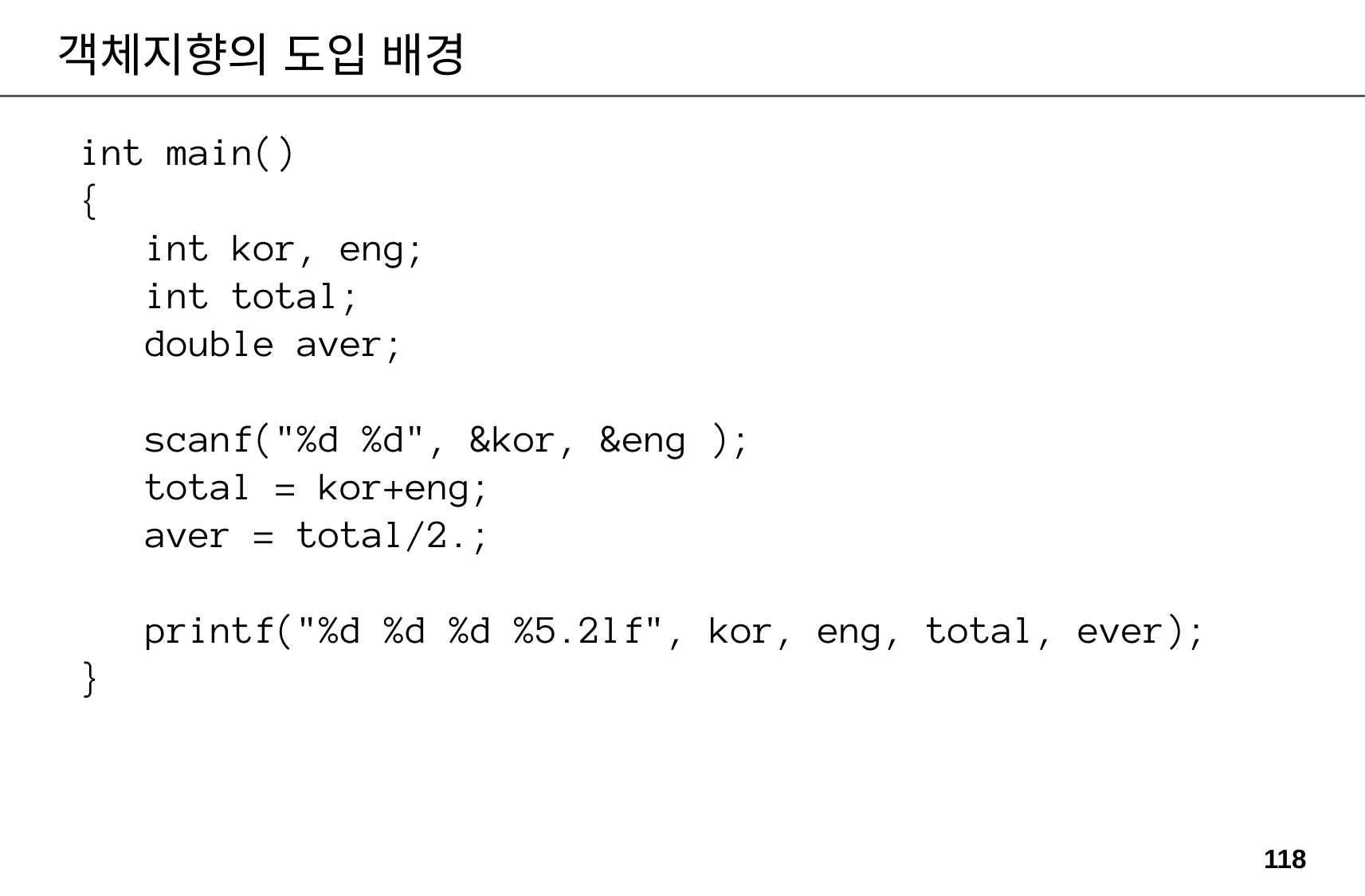

객체지향의 도입 배경
int main()
{
   int kor, eng;
   int total;
   double aver;

   scanf("%d %d", &kor, &eng );
   total = kor+eng;
   aver = total/2.;

   printf("%d %d %d %5.2lf", kor, eng, total, ever);
}